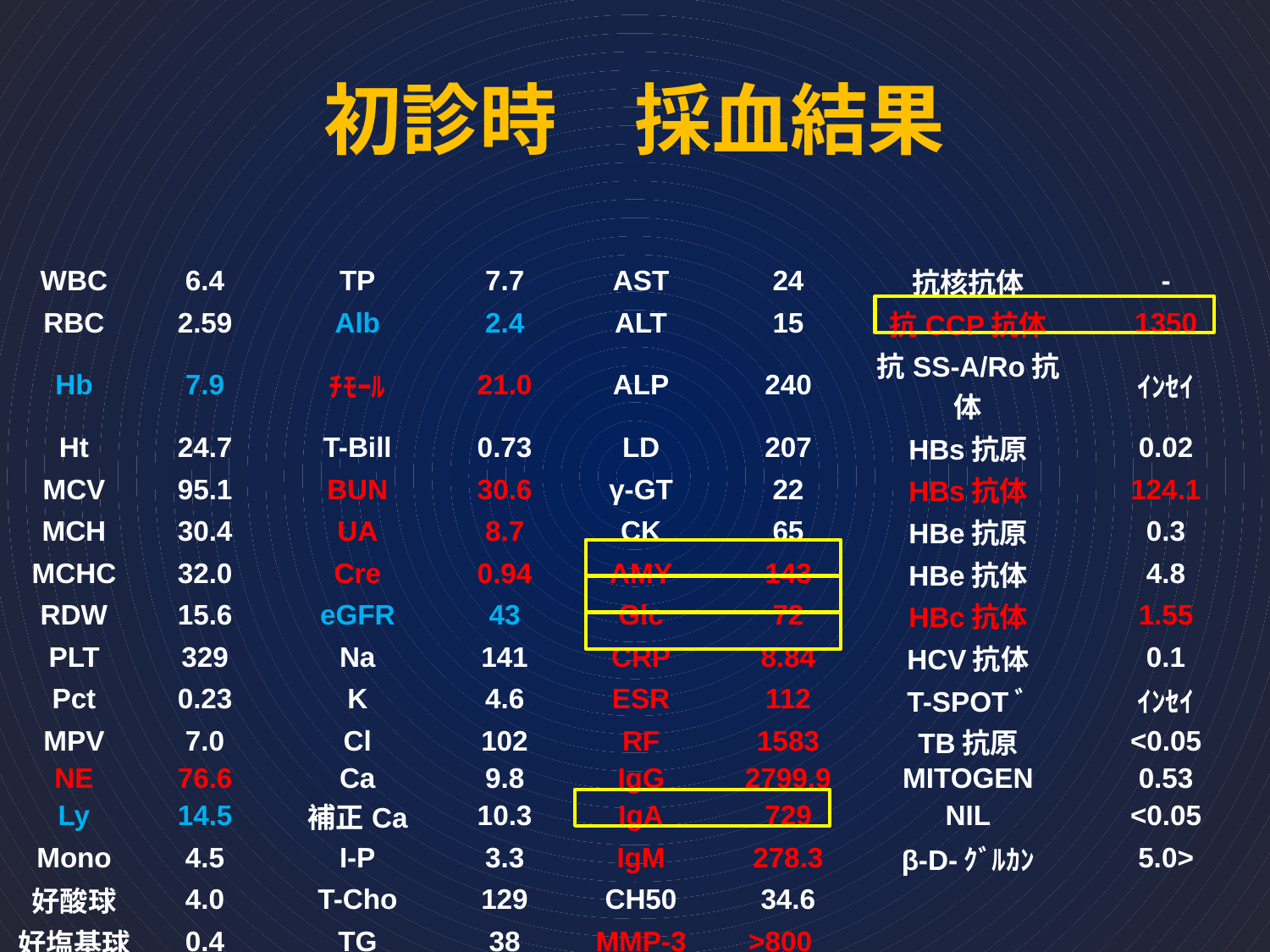

# 初診時　採血結果
|  |  |  |  |  |  |  |  |
| --- | --- | --- | --- | --- | --- | --- | --- |
| WBC | 6.4 | TP | 7.7 | AST | 24 | 抗核抗体 | - |
| RBC | 2.59 | Alb | 2.4 | ALT | 15 | 抗CCP抗体 | 1350 |
| Hb | 7.9 | ﾁﾓｰﾙ | 21.0 | ALP | 240 | 抗SS-A/Ro抗体 | ｲﾝｾｲ |
| Ht | 24.7 | T-Bill | 0.73 | LD | 207 | HBs抗原 | 0.02 |
| MCV | 95.1 | BUN | 30.6 | γ-GT | 22 | HBs抗体 | 124.1 |
| MCH | 30.4 | UA | 8.7 | CK | 65 | HBe抗原 | 0.3 |
| MCHC | 32.0 | Cre | 0.94 | AMY | 143 | HBe抗体 | 4.8 |
| RDW | 15.6 | eGFR | 43 | Glc | 72 | HBc抗体 | 1.55 |
| PLT | 329 | Na | 141 | CRP | 8.84 | HCV抗体 | 0.1 |
| Pct | 0.23 | K | 4.6 | ESR | 112 | T-SPOTﾞ | ｲﾝｾｲ |
| MPV | 7.0 | Cl | 102 | RF | 1583 | TB抗原 | <0.05 |
| NE | 76.6 | Ca | 9.8 | IgG | 2799.9 | MITOGEN | 0.53 |
| Ly | 14.5 | 補正Ca | 10.3 | IgA | 729 | NIL | <0.05 |
| Mono | 4.5 | I-P | 3.3 | IgM | 278.3 | β-D-ｸﾞﾙｶﾝ | 5.0> |
| 好酸球 | 4.0 | T-Cho | 129 | CH50 | 34.6 |  |  |
| 好塩基球 | 0.4 | TG | 38 | MMP-3 | >800 |  |  |
|  |  |  |  |  |  |  |  |